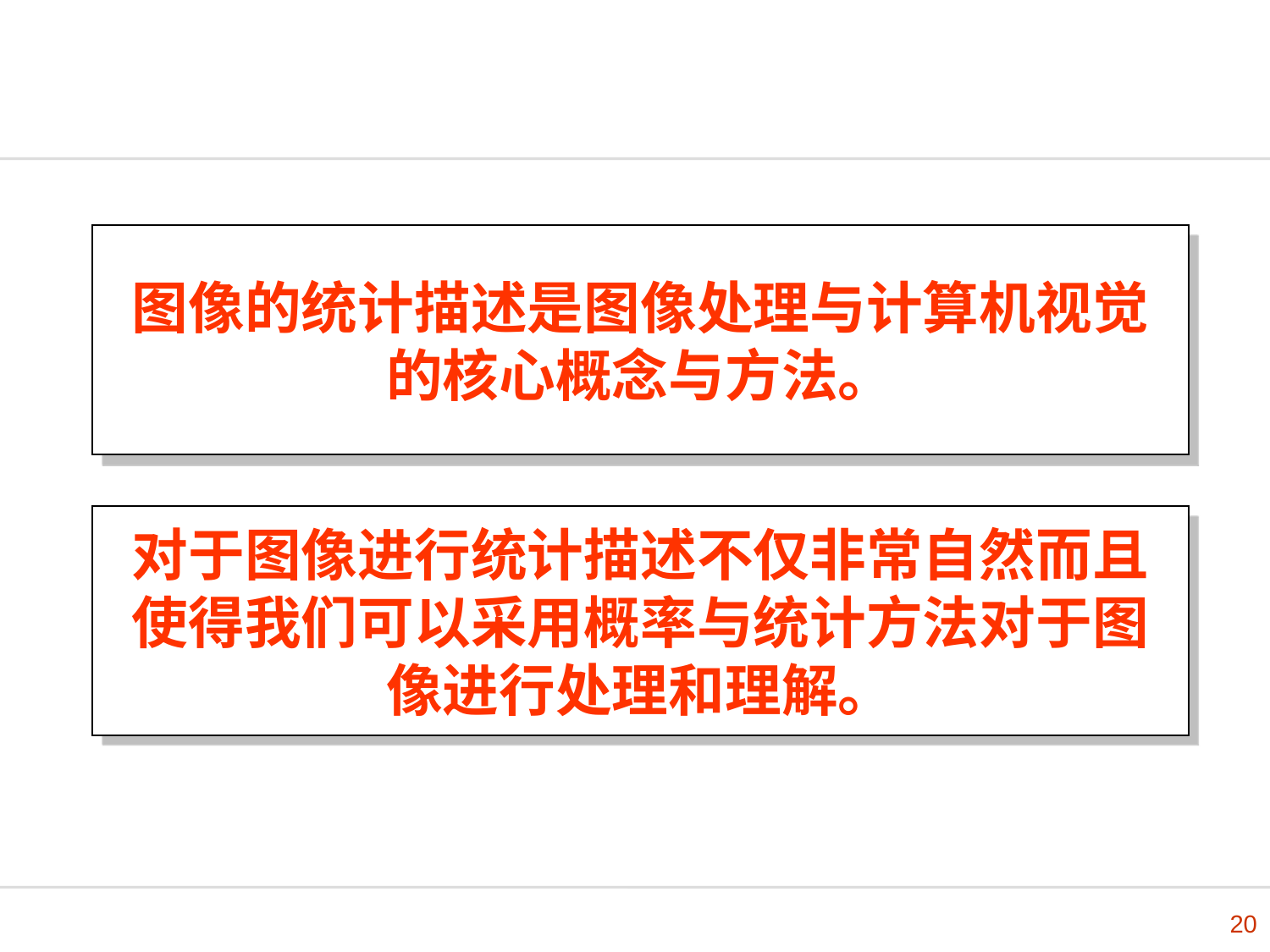

图像的统计描述是图像处理与计算机视觉的核心概念与方法。
对于图像进行统计描述不仅非常自然而且使得我们可以采用概率与统计方法对于图像进行处理和理解。
20